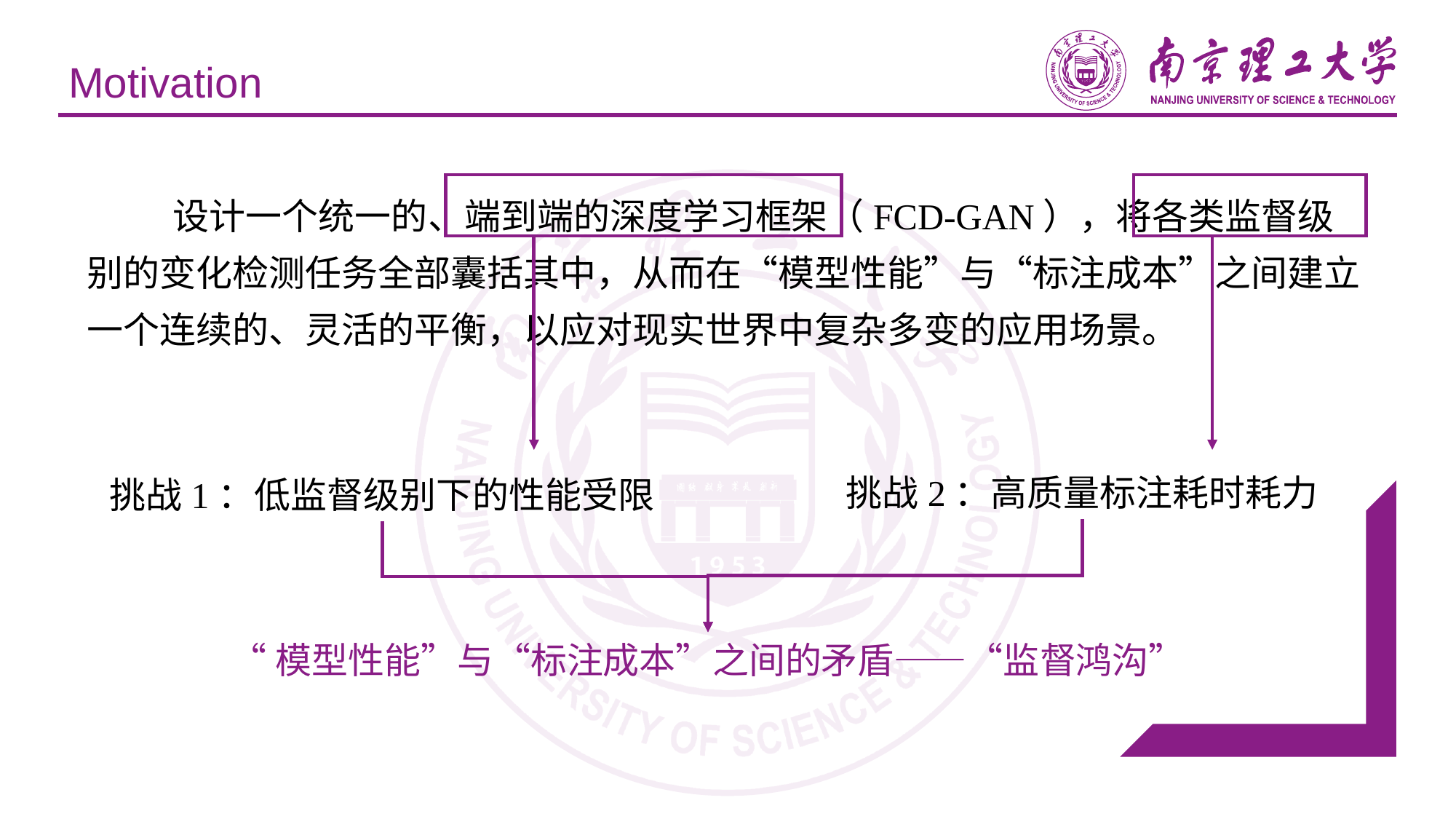

# Motivation
设计一个统一的、端到端的深度学习框架（FCD-GAN），将各类监督级别的变化检测任务全部囊括其中，从而在“模型性能”与“标注成本”之间建立一个连续的、灵活的平衡，以应对现实世界中复杂多变的应用场景。

挑战2：高质量标注耗时耗力
挑战1：低监督级别下的性能受限

“模型性能”与“标注成本”之间的矛盾——“监督鸿沟”